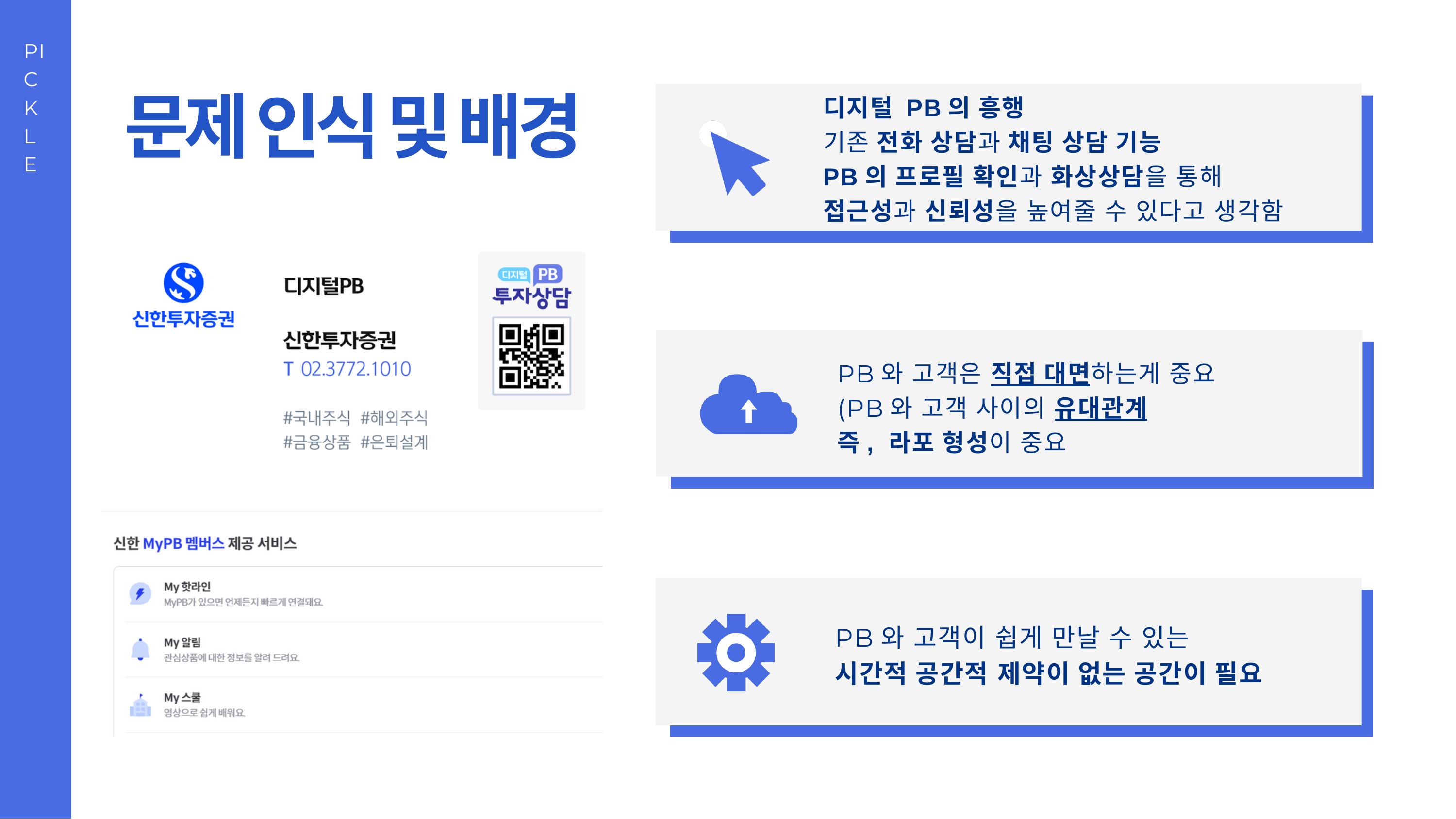

PICKLE
문제 인식 및 배경

디지털 PB의 흥행
기존 전화 상담과 채팅 상담 기능
PB의 프로필 확인과 화상상담을 통해
접근성과 신뢰성을 높여줄 수 있다고 생각함

PB와 고객은 직접 대면하는게 중요
(PB와 고객 사이의 유대관계
즉, 라포 형성이 중요

PB와 고객이 쉽게 만날 수 있는
시간적 공간적 제약이 없는 공간이 필요